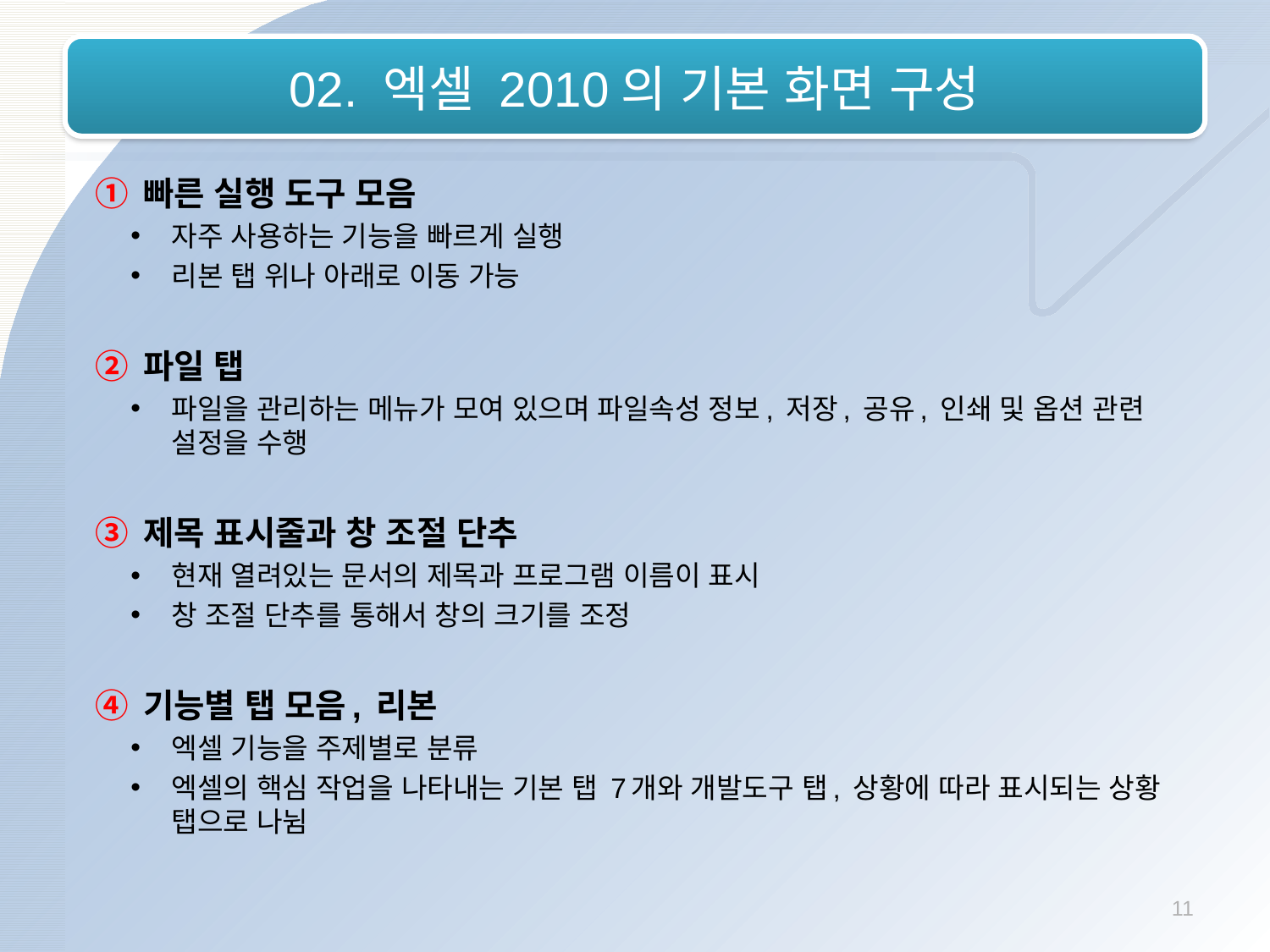

# 02. 엑셀 2010의 기본 화면 구성
  ① 빠른 실행 도구 모음
자주 사용하는 기능을 빠르게 실행
리본 탭 위나 아래로 이동 가능

  ② 파일 탭
파일을 관리하는 메뉴가 모여 있으며 파일속성 정보, 저장, 공유, 인쇄 및 옵션 관련 설정을 수행

  ③ 제목 표시줄과 창 조절 단추
현재 열려있는 문서의 제목과 프로그램 이름이 표시
창 조절 단추를 통해서 창의 크기를 조정

  ④ 기능별 탭 모음, 리본
엑셀 기능을 주제별로 분류
엑셀의 핵심 작업을 나타내는 기본 탭 7개와 개발도구 탭, 상황에 따라 표시되는 상황 탭으로 나뉨
11